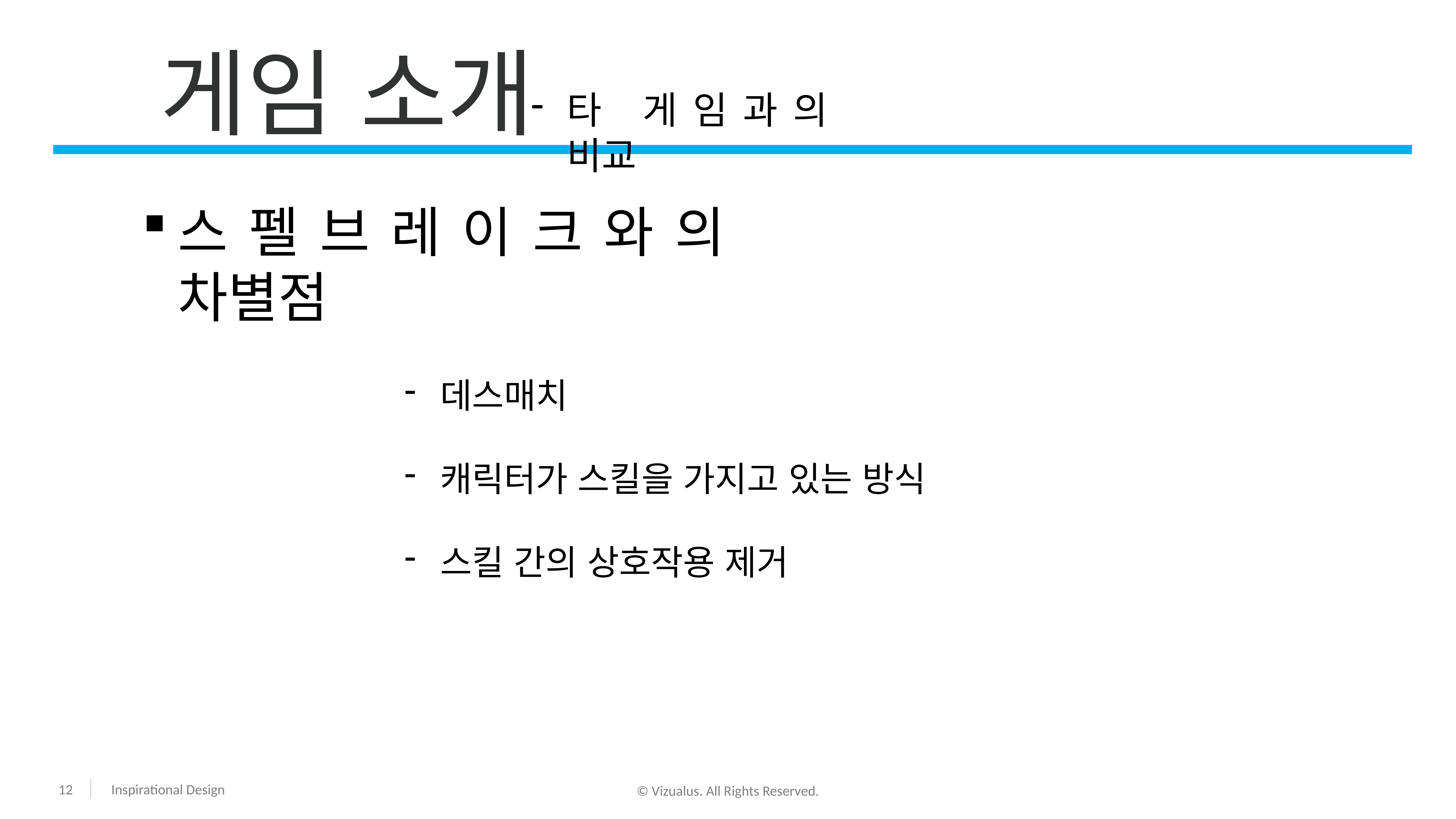

게임 소개
타 게임과의 비교

스펠브레이크와의 차별점
데스매치

캐릭터가 스킬을 가지고 있는 방식

스킬 간의 상호작용 제거
12
© Vizualus. All Rights Reserved.